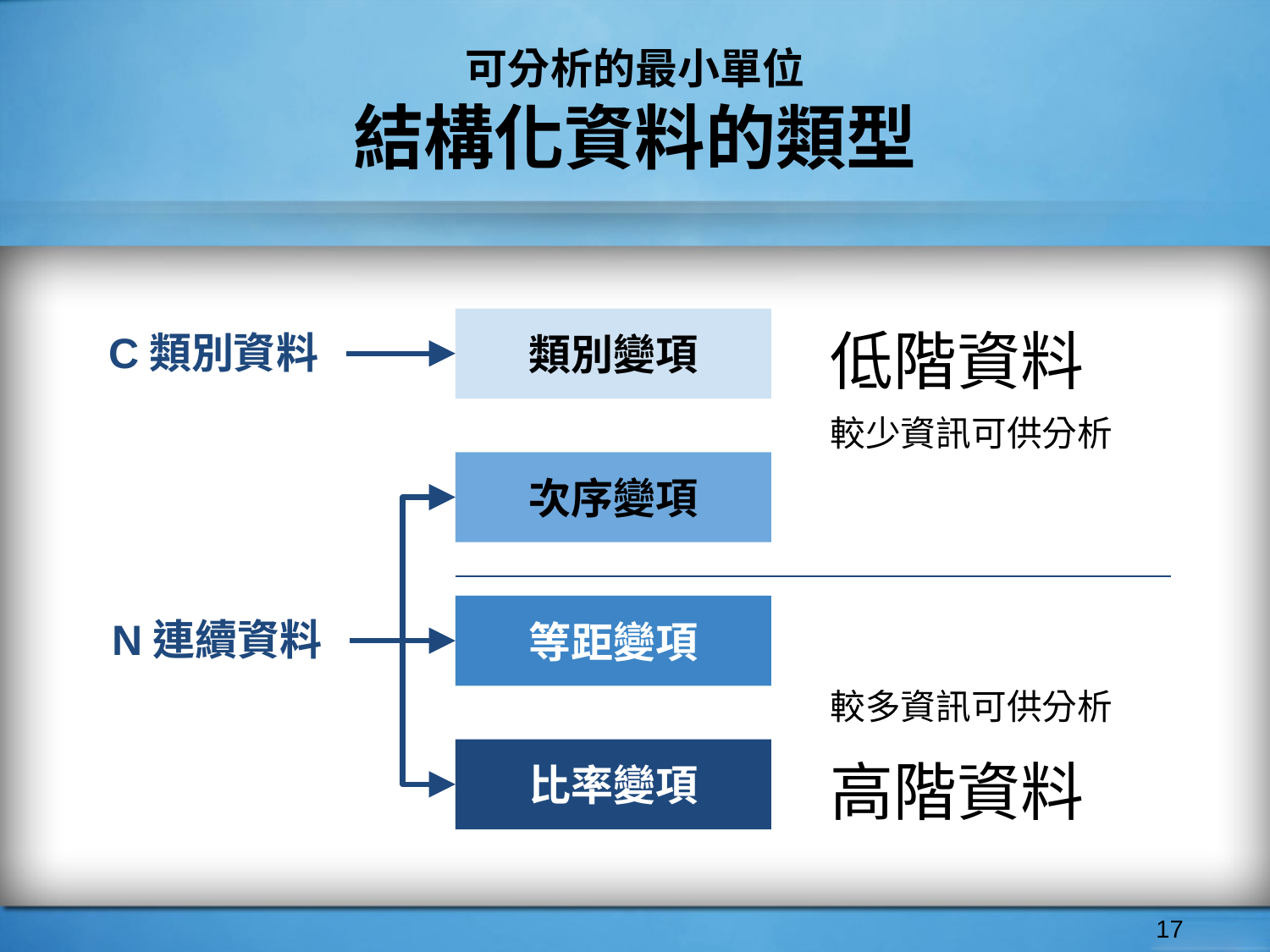

# 可分析的最小單位
結構化資料的類型
類別變項
低階資料
C類別資料
較少資訊可供分析
次序變項
等距變項
N連續資料
較多資訊可供分析
比率變項
高階資料
17